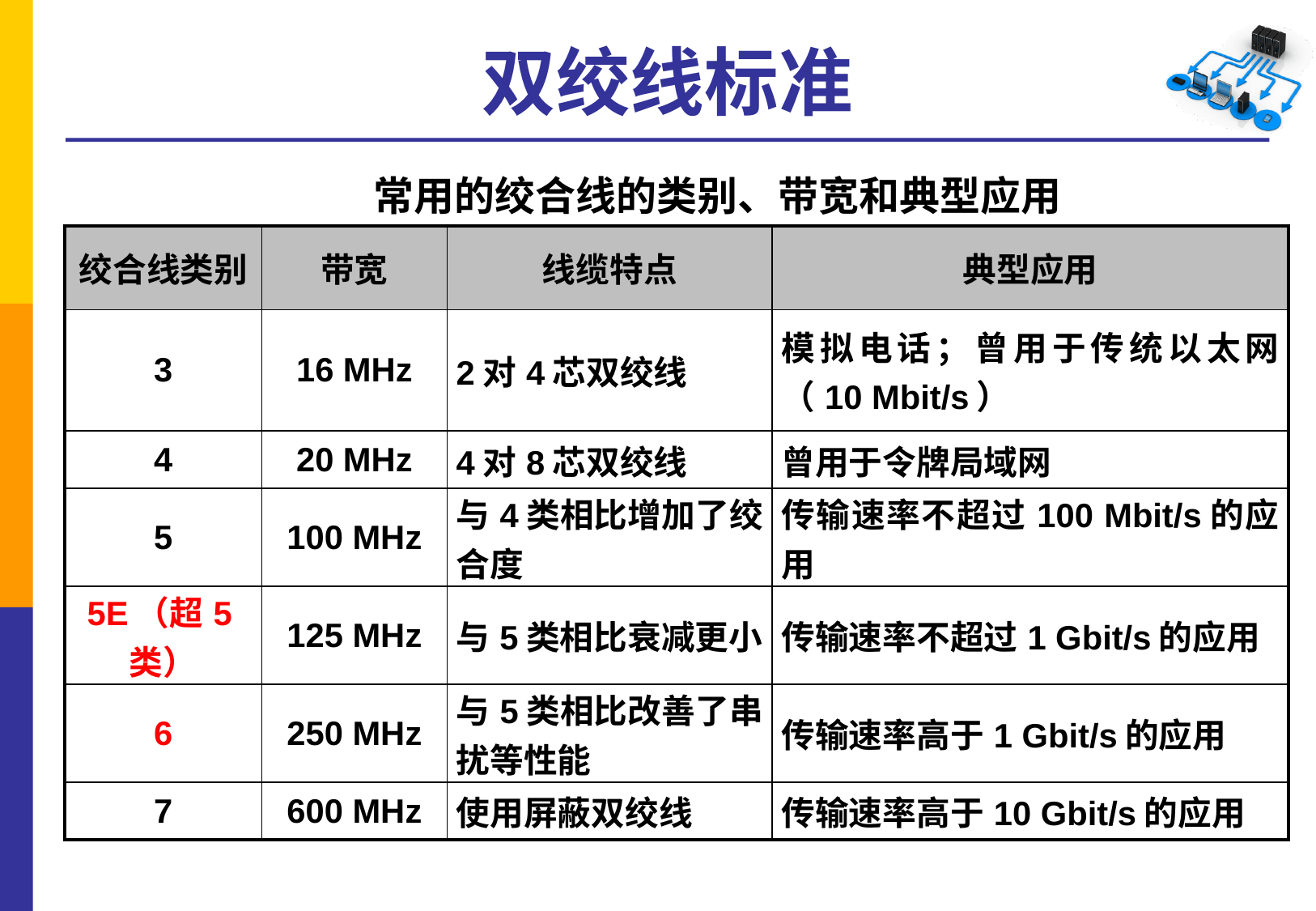

# 双绞线标准
常用的绞合线的类别、带宽和典型应用
| 绞合线类别 | 带宽 | 线缆特点 | 典型应用 |
| --- | --- | --- | --- |
| 3 | 16 MHz | 2对4芯双绞线 | 模拟电话；曾用于传统以太网（10 Mbit/s） |
| 4 | 20 MHz | 4对8芯双绞线 | 曾用于令牌局域网 |
| 5 | 100 MHz | 与4类相比增加了绞合度 | 传输速率不超过100 Mbit/s的应用 |
| 5E（超5类） | 125 MHz | 与5类相比衰减更小 | 传输速率不超过1 Gbit/s的应用 |
| 6 | 250 MHz | 与5类相比改善了串扰等性能 | 传输速率高于1 Gbit/s的应用 |
| 7 | 600 MHz | 使用屏蔽双绞线 | 传输速率高于10 Gbit/s的应用 |